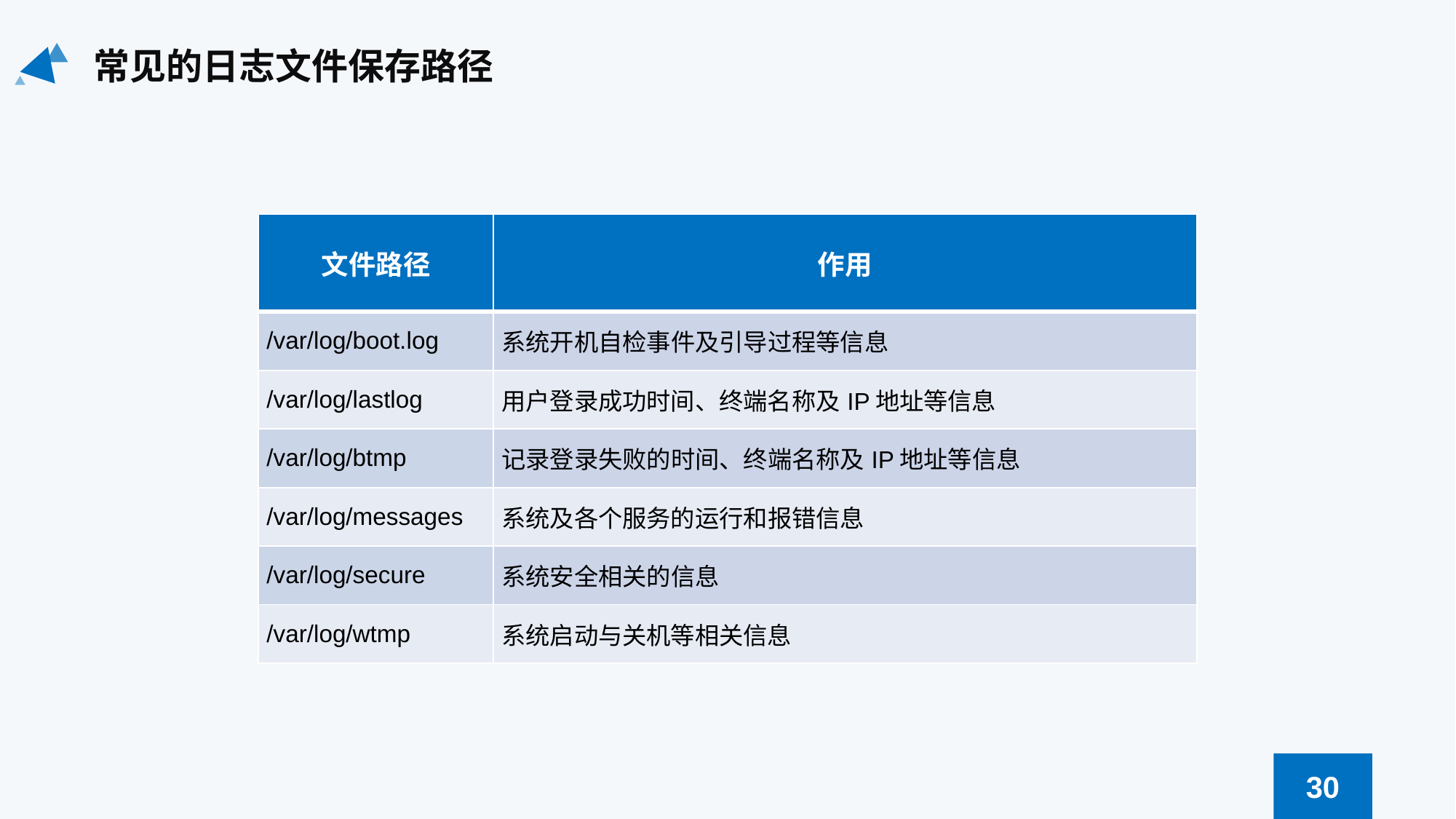

常见的日志文件保存路径

| 文件路径 | 作用 |
| --- | --- |
| /var/log/boot.log | 系统开机自检事件及引导过程等信息 |
| /var/log/lastlog | 用户登录成功时间、终端名称及IP地址等信息 |
| /var/log/btmp | 记录登录失败的时间、终端名称及IP地址等信息 |
| /var/log/messages | 系统及各个服务的运行和报错信息 |
| /var/log/secure | 系统安全相关的信息 |
| /var/log/wtmp | 系统启动与关机等相关信息 |

30